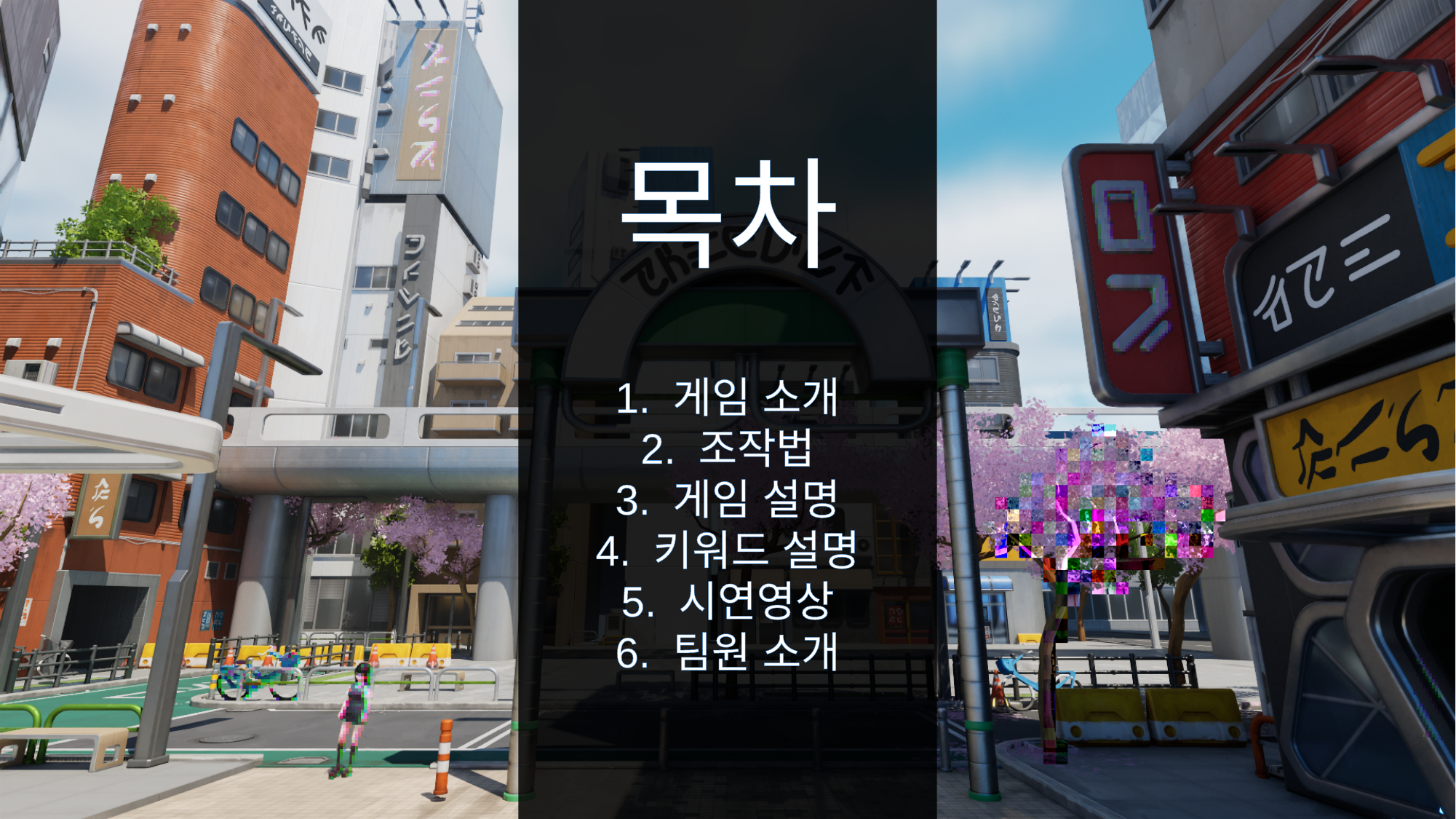

목차
1. 게임 소개
2. 조작법
3. 게임 설명
4. 키워드 설명
5. 시연영상
6. 팀원 소개